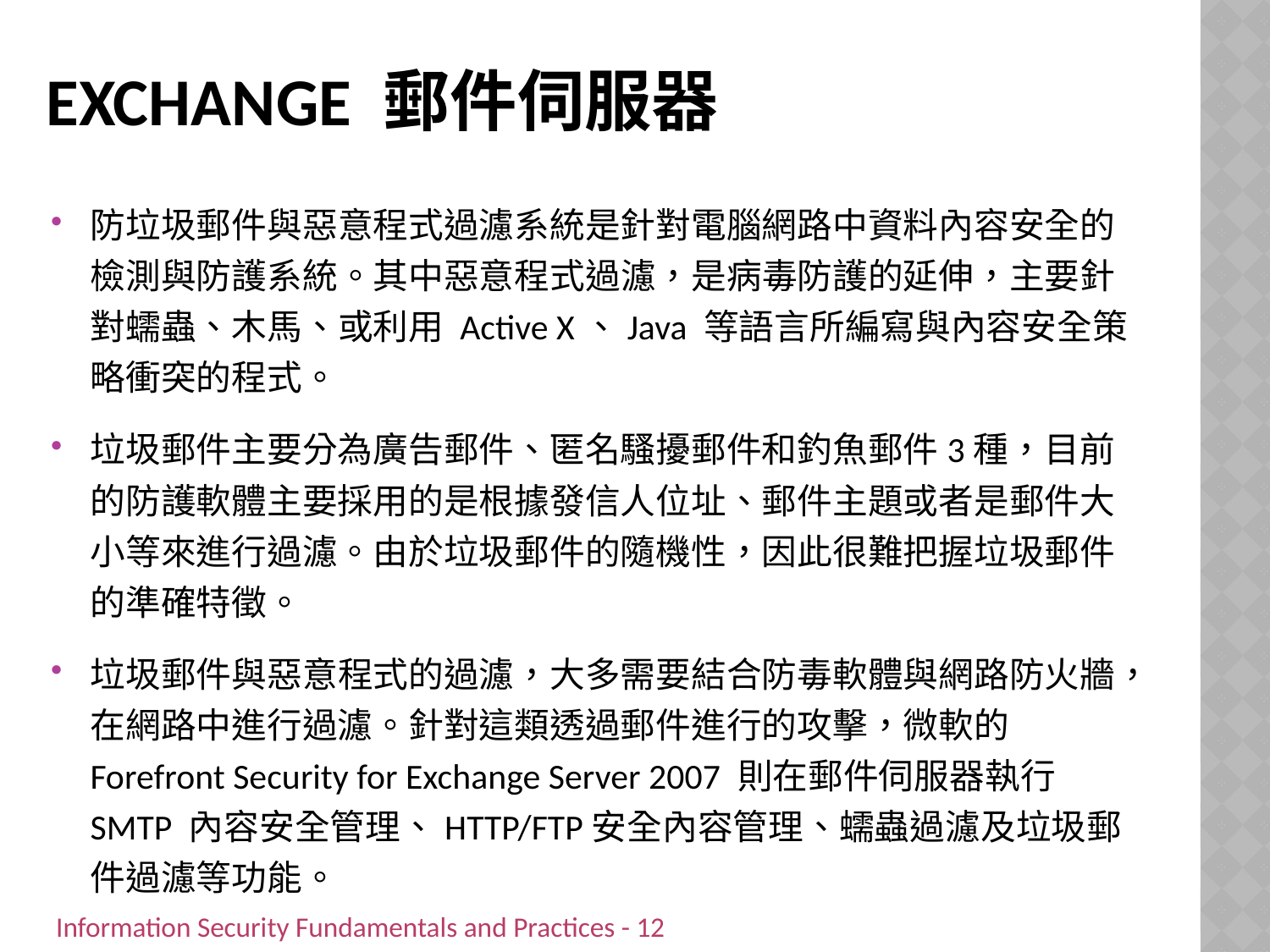

# Exchange 郵件伺服器
防垃圾郵件與惡意程式過濾系統是針對電腦網路中資料內容安全的檢測與防護系統。其中惡意程式過濾，是病毒防護的延伸，主要針對蠕蟲、木馬、或利用 Active X、Java 等語言所編寫與內容安全策略衝突的程式。
垃圾郵件主要分為廣告郵件、匿名騷擾郵件和釣魚郵件3種，目前的防護軟體主要採用的是根據發信人位址、郵件主題或者是郵件大小等來進行過濾。由於垃圾郵件的隨機性，因此很難把握垃圾郵件的準確特徵。
垃圾郵件與惡意程式的過濾，大多需要結合防毒軟體與網路防火牆，在網路中進行過濾。針對這類透過郵件進行的攻擊，微軟的 Forefront Security for Exchange Server 2007 則在郵件伺服器執行SMTP 內容安全管理、HTTP/FTP安全內容管理、蠕蟲過濾及垃圾郵件過濾等功能。